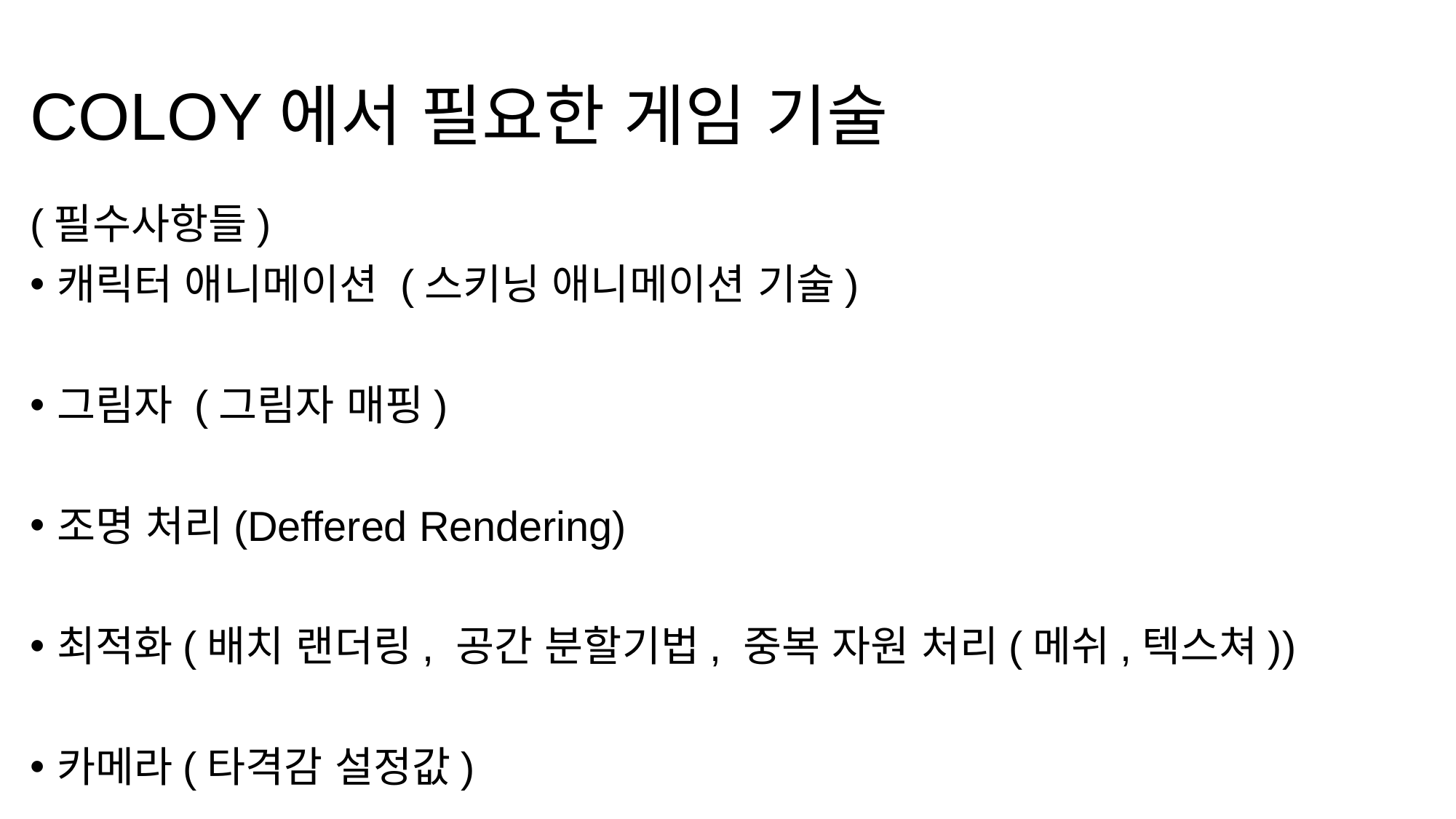

# COLOY에서 필요한 게임 기술
(필수사항들)
캐릭터 애니메이션 (스키닝 애니메이션 기술)

그림자 (그림자 매핑)

조명 처리(Deffered Rendering)

최적화(배치 랜더링, 공간 분할기법, 중복 자원 처리(메쉬,텍스쳐))

카메라(타격감 설정값)